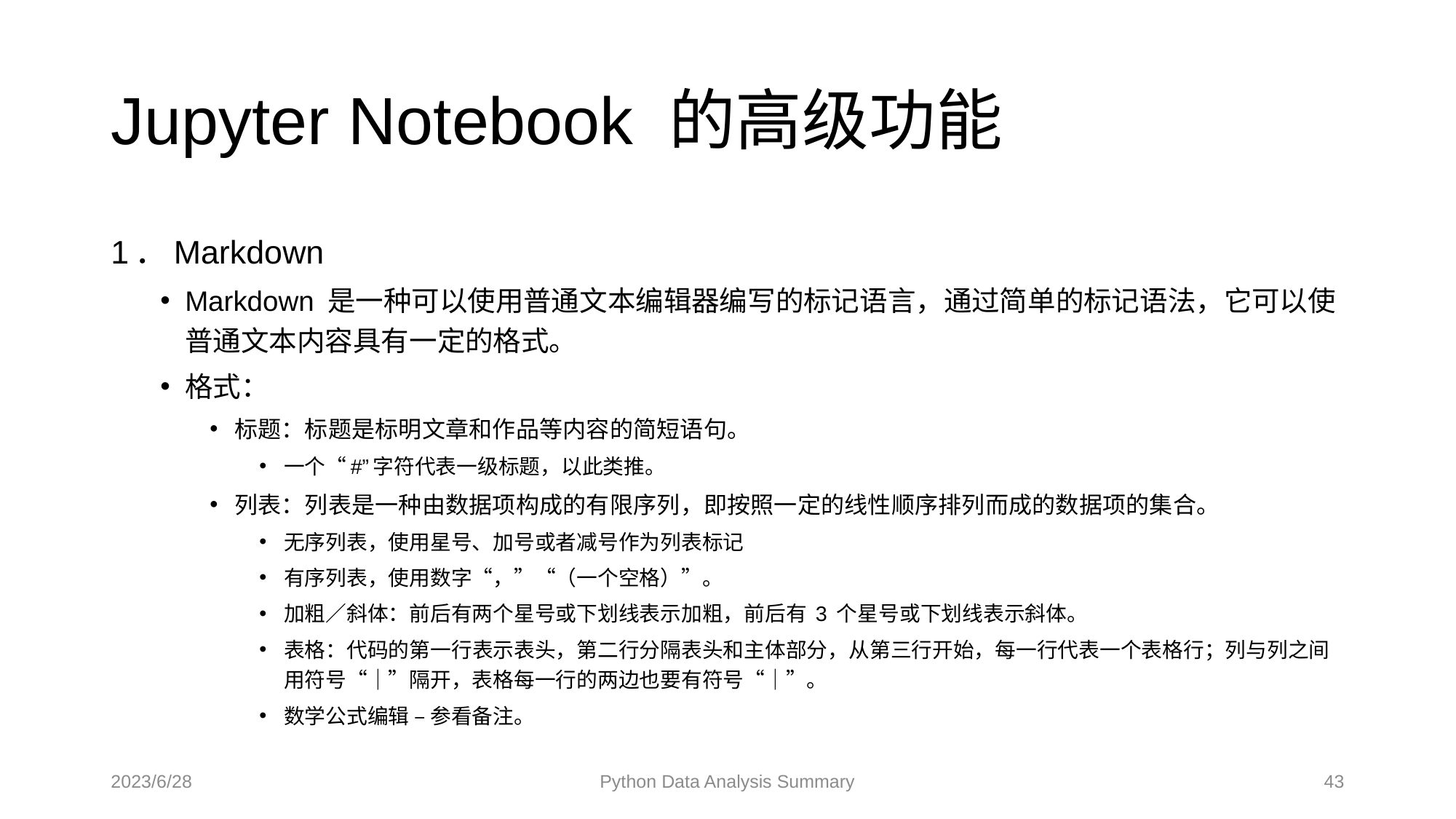

# Jupyter Notebook 的高级功能
1．Markdown
Markdown 是一种可以使用普通文本编辑器编写的标记语言，通过简单的标记语法，它可以使普通文本内容具有一定的格式。
格式：
标题：标题是标明文章和作品等内容的简短语句。
一个“#”字符代表一级标题，以此类推。
列表：列表是一种由数据项构成的有限序列，即按照一定的线性顺序排列而成的数据项的集合。
无序列表，使用星号、加号或者减号作为列表标记
有序列表，使用数字“，”“（一个空格）”。
加粗／斜体：前后有两个星号或下划线表示加粗，前后有 3 个星号或下划线表示斜体。
表格：代码的第一行表示表头，第二行分隔表头和主体部分，从第三行开始，每一行代表一个表格行；列与列之间用符号“｜”隔开，表格每一行的两边也要有符号“｜”。
数学公式编辑 – 参看备注。

2023/6/28
Python Data Analysis Summary
43